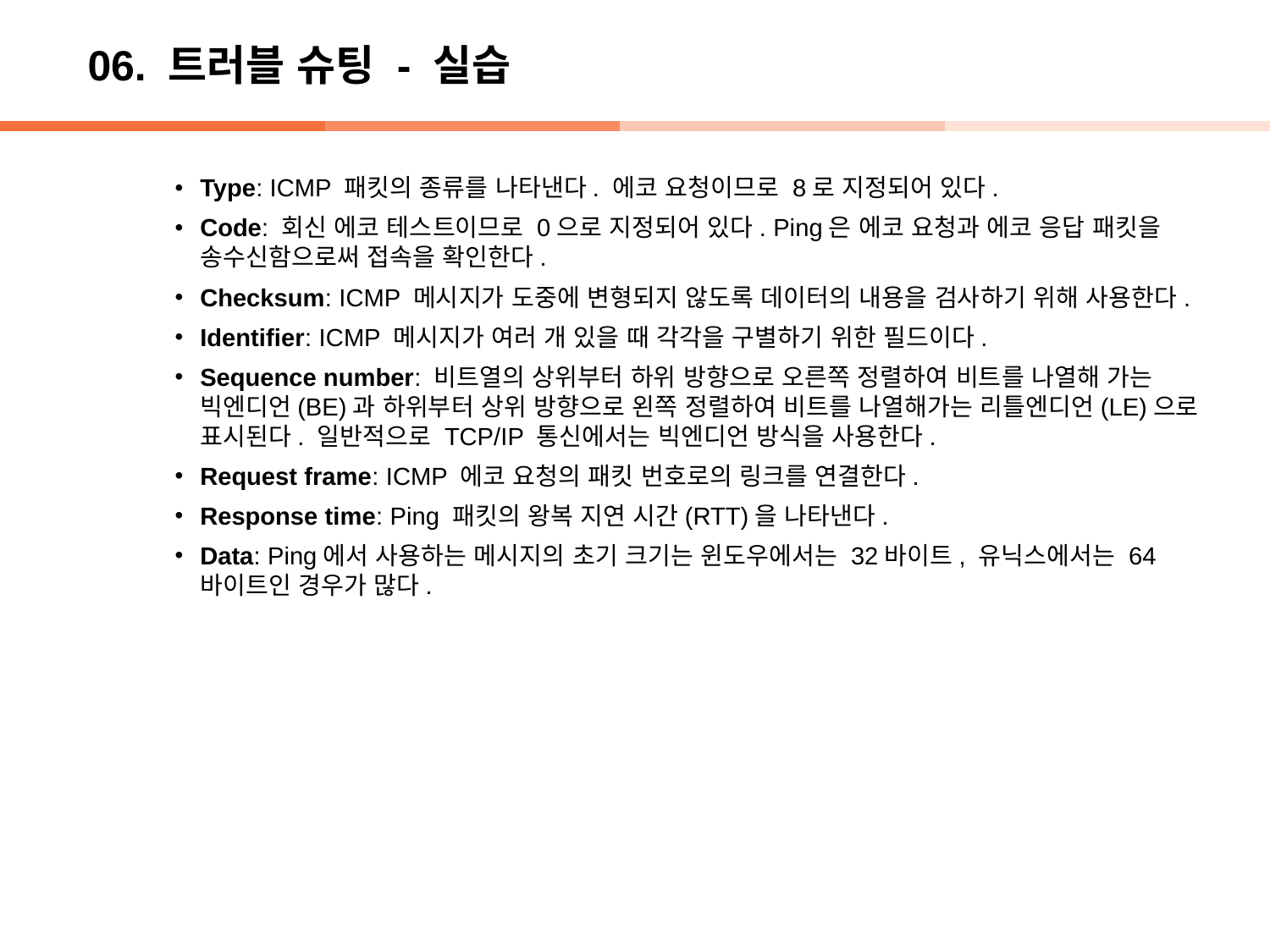

# 06. 트러블 슈팅 - 실습
Type: ICMP 패킷의 종류를 나타낸다. 에코 요청이므로 8로 지정되어 있다.
Code: 회신 에코 테스트이므로 0으로 지정되어 있다. Ping은 에코 요청과 에코 응답 패킷을 송수신함으로써 접속을 확인한다.
Checksum: ICMP 메시지가 도중에 변형되지 않도록 데이터의 내용을 검사하기 위해 사용한다.
Identifier: ICMP 메시지가 여러 개 있을 때 각각을 구별하기 위한 필드이다.
Sequence number: 비트열의 상위부터 하위 방향으로 오른쪽 정렬하여 비트를 나열해 가는 빅엔디언(BE)과 하위부터 상위 방향으로 왼쪽 정렬하여 비트를 나열해가는 리틀엔디언(LE)으로 표시된다. 일반적으로 TCP/IP 통신에서는 빅엔디언 방식을 사용한다.
Request frame: ICMP 에코 요청의 패킷 번호로의 링크를 연결한다.
Response time: Ping 패킷의 왕복 지연 시간(RTT)을 나타낸다.
Data: Ping에서 사용하는 메시지의 초기 크기는 윈도우에서는 32바이트, 유닉스에서는 64바이트인 경우가 많다.